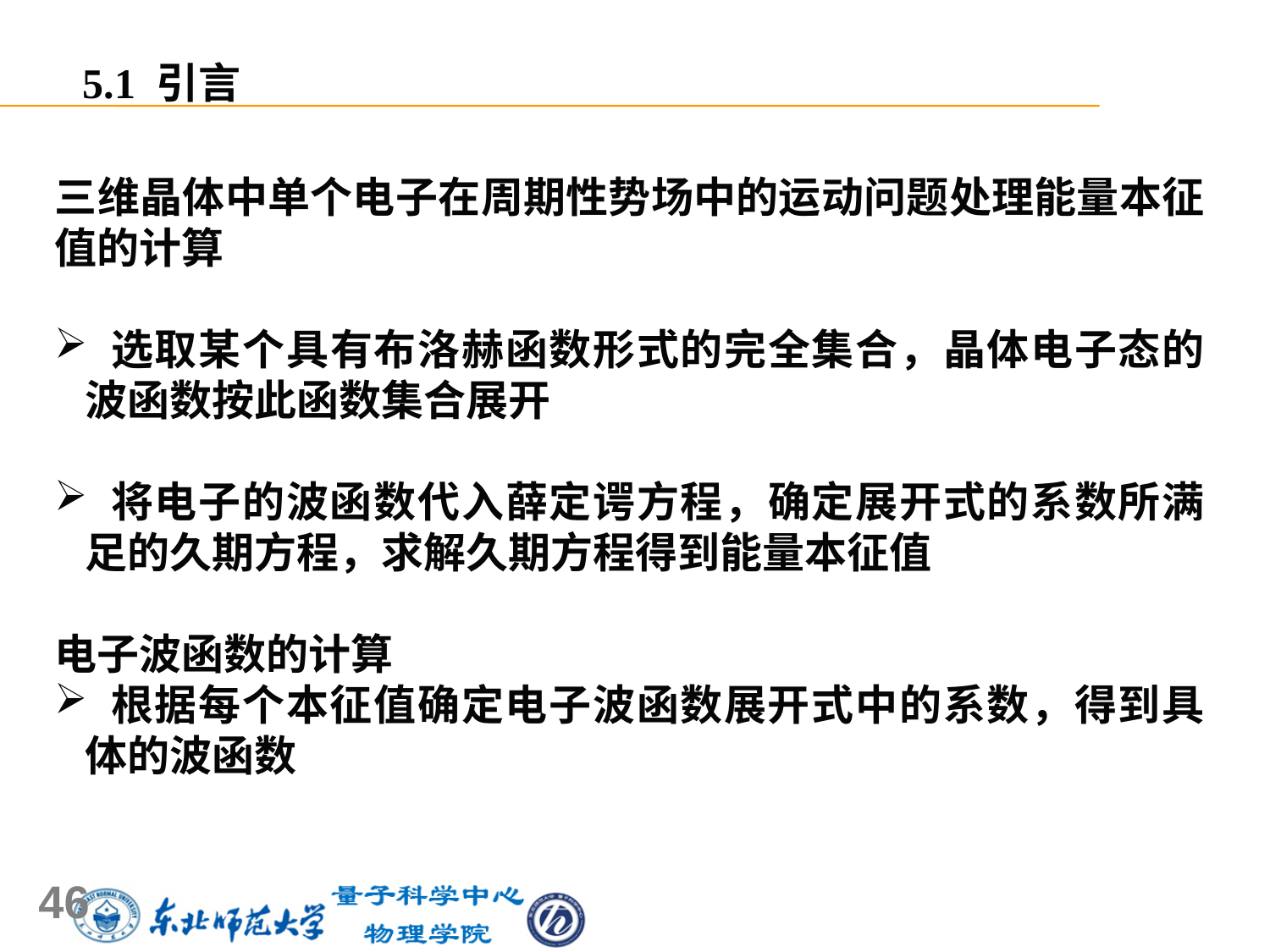

5.1 引言

三维晶体中单个电子在周期性势场中的运动问题处理能量本征值的计算

 选取某个具有布洛赫函数形式的完全集合，晶体电子态的波函数按此函数集合展开

 将电子的波函数代入薛定谔方程，确定展开式的系数所满足的久期方程，求解久期方程得到能量本征值

电子波函数的计算
 根据每个本征值确定电子波函数展开式中的系数，得到具体的波函数

46